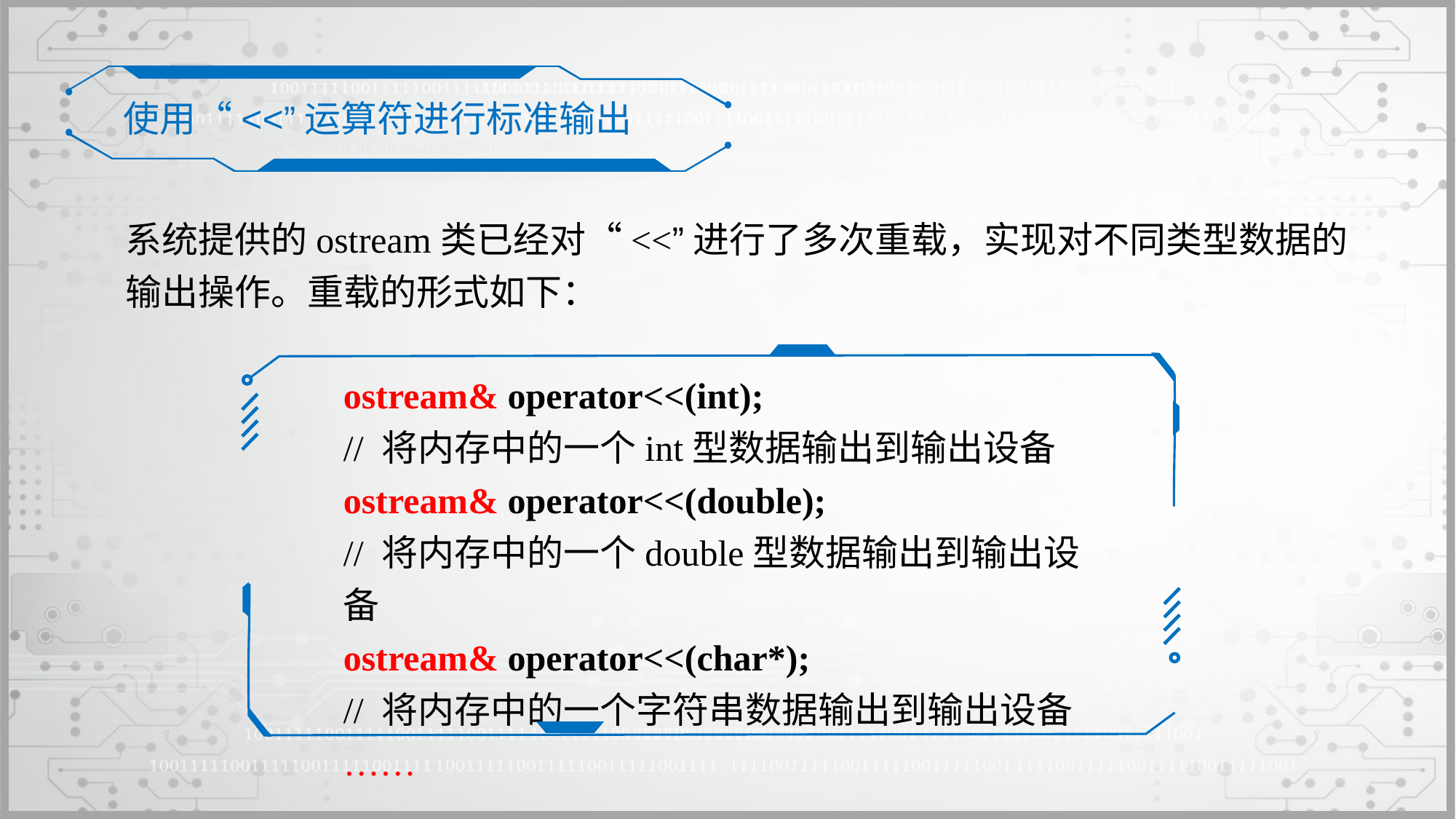

使用“<<”运算符进行标准输出
系统提供的ostream类已经对“<<”进行了多次重载，实现对不同类型数据的输出操作。重载的形式如下：

ostream& operator<<(int);
// 将内存中的一个int型数据输出到输出设备
ostream& operator<<(double);
// 将内存中的一个double型数据输出到输出设备
ostream& operator<<(char*);
// 将内存中的一个字符串数据输出到输出设备
……